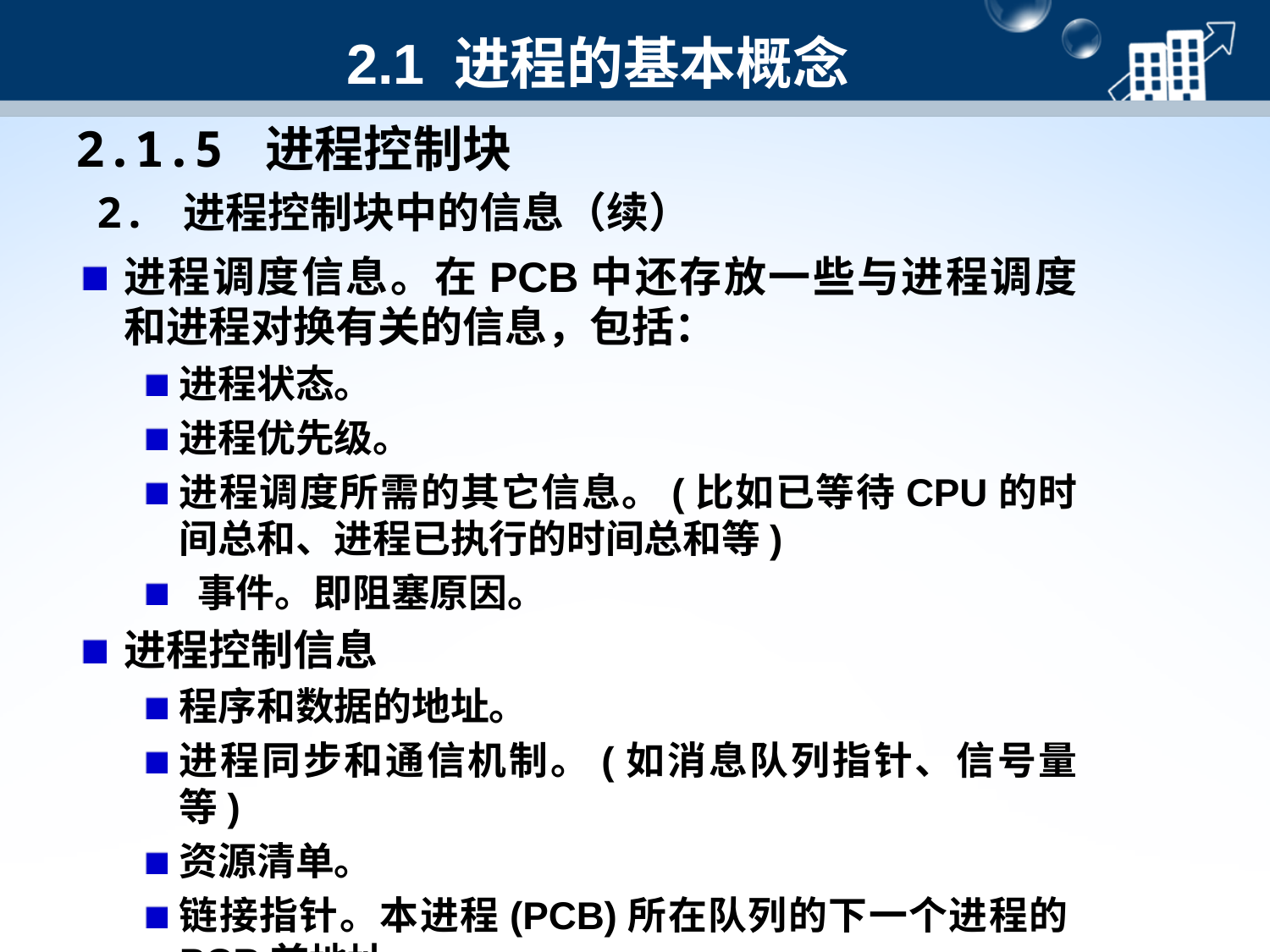

# 2.1 进程的基本概念
2.1.5 进程控制块
2. 进程控制块中的信息（续）
进程调度信息。在PCB中还存放一些与进程调度和进程对换有关的信息，包括：
进程状态。
进程优先级。
进程调度所需的其它信息。(比如已等待CPU的时间总和、进程已执行的时间总和等)
 事件。即阻塞原因。
进程控制信息
程序和数据的地址。
进程同步和通信机制。(如消息队列指针、信号量等)
资源清单。
链接指针。本进程(PCB)所在队列的下一个进程的PCB首地址。